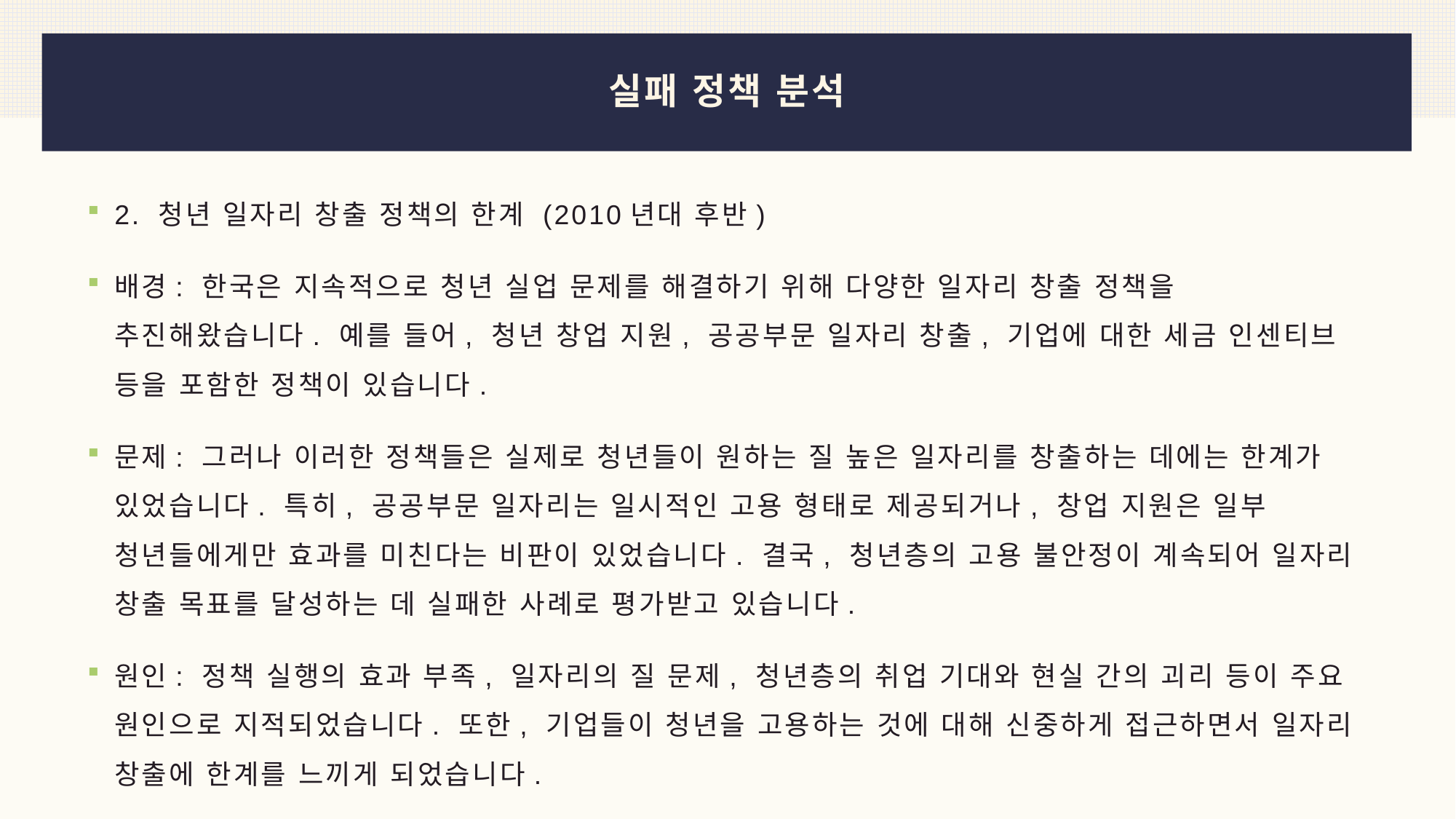

# 실패 정책 분석
2. 청년 일자리 창출 정책의 한계 (2010년대 후반)
배경: 한국은 지속적으로 청년 실업 문제를 해결하기 위해 다양한 일자리 창출 정책을 추진해왔습니다. 예를 들어, 청년 창업 지원, 공공부문 일자리 창출, 기업에 대한 세금 인센티브 등을 포함한 정책이 있습니다.
문제: 그러나 이러한 정책들은 실제로 청년들이 원하는 질 높은 일자리를 창출하는 데에는 한계가 있었습니다. 특히, 공공부문 일자리는 일시적인 고용 형태로 제공되거나, 창업 지원은 일부 청년들에게만 효과를 미친다는 비판이 있었습니다. 결국, 청년층의 고용 불안정이 계속되어 일자리 창출 목표를 달성하는 데 실패한 사례로 평가받고 있습니다.
원인: 정책 실행의 효과 부족, 일자리의 질 문제, 청년층의 취업 기대와 현실 간의 괴리 등이 주요 원인으로 지적되었습니다. 또한, 기업들이 청년을 고용하는 것에 대해 신중하게 접근하면서 일자리 창출에 한계를 느끼게 되었습니다.